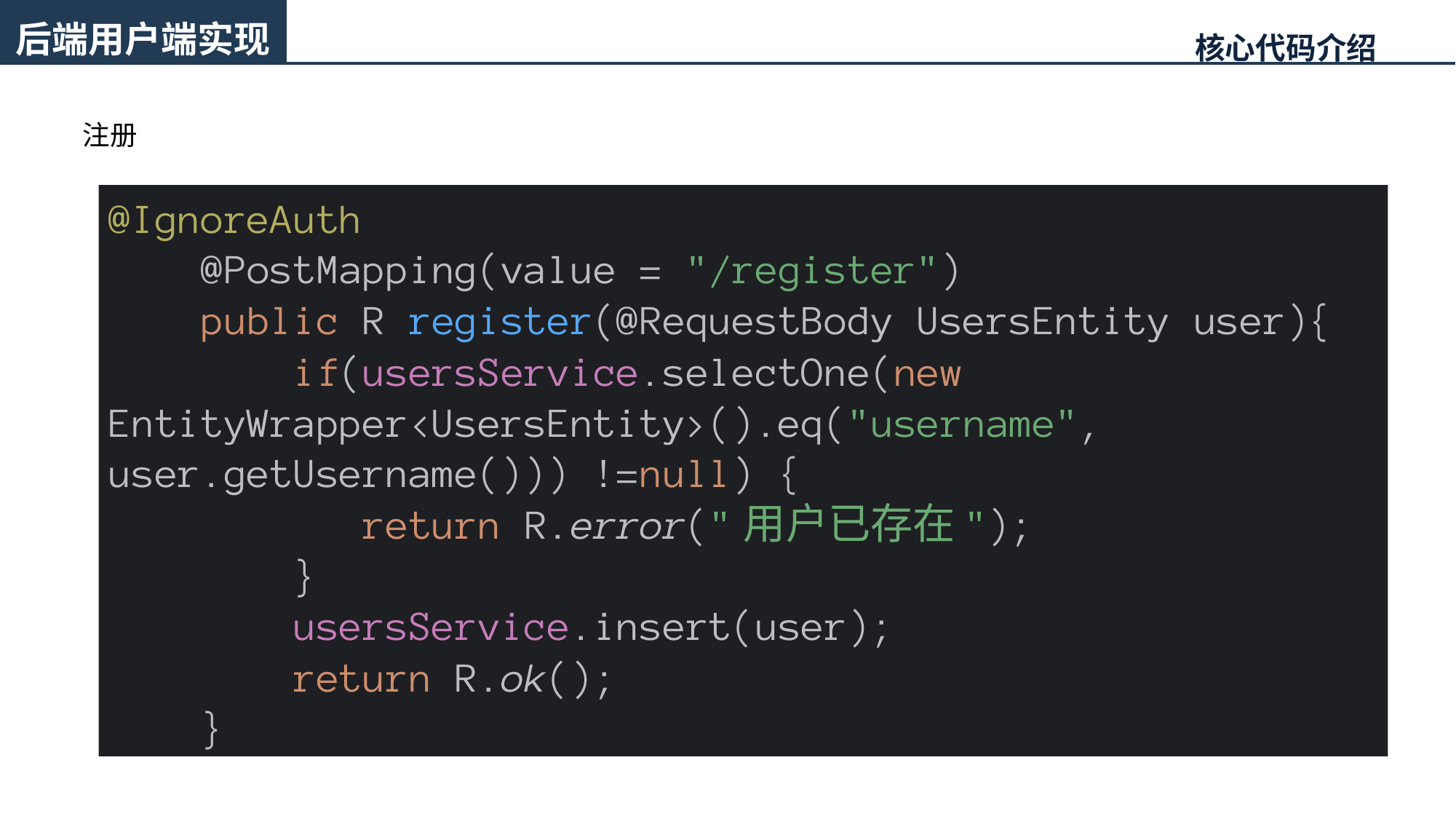

后端用户端实现
核心代码介绍
注册
@IgnoreAuth
    @PostMapping(value = "/register")
    public R register(@RequestBody UsersEntity user){
        if(usersService.selectOne(new EntityWrapper<UsersEntity>().eq("username", user.getUsername())) !=null) {
           return R.error("用户已存在");
        }
        usersService.insert(user);
        return R.ok();
    }